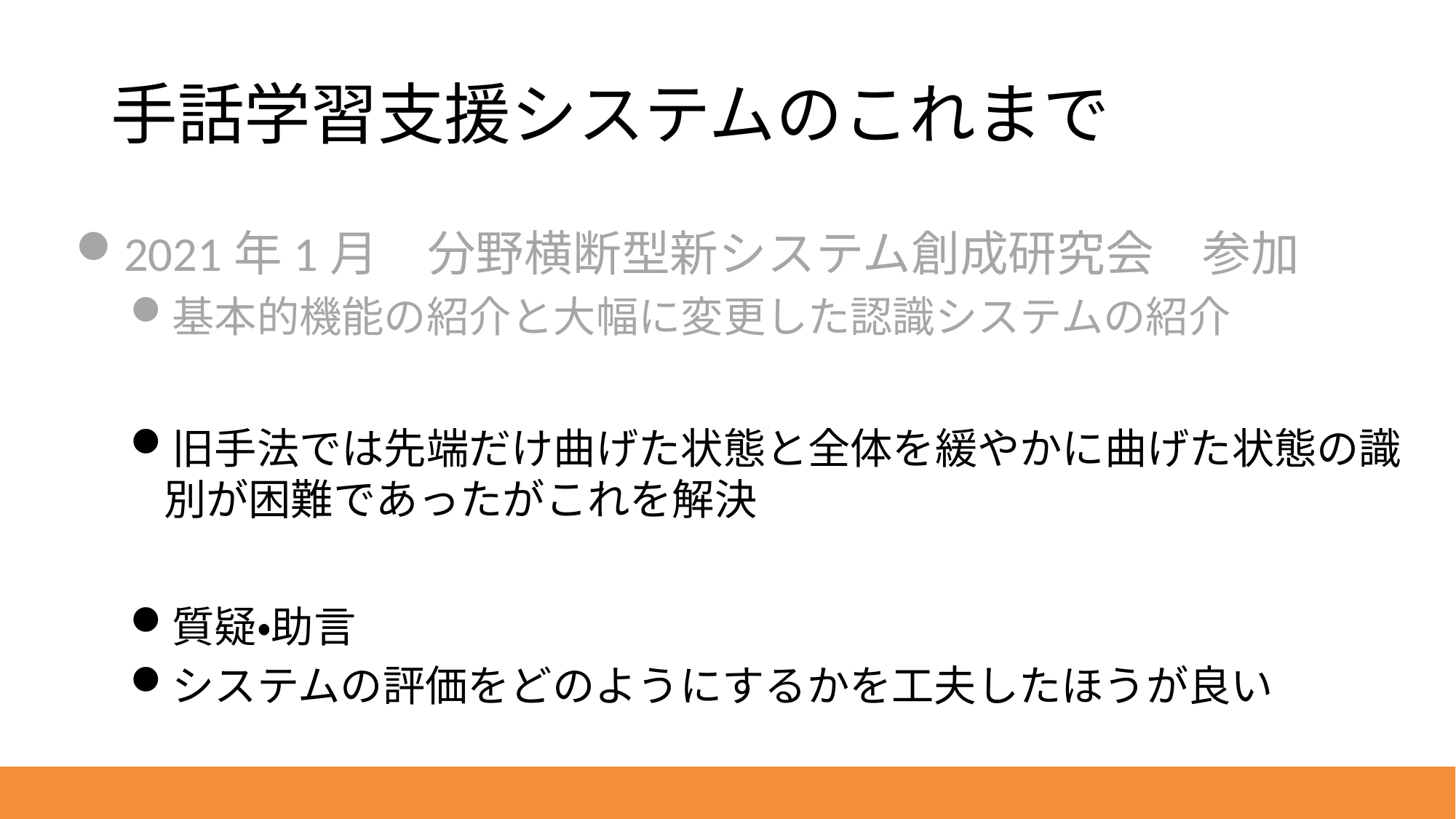

# 手話学習支援システムのこれまで
2021年1月　分野横断型新システム創成研究会　参加
基本的機能の紹介と大幅に変更した認識システムの紹介

旧手法では先端だけ曲げた状態と全体を緩やかに曲げた状態の識別が困難であったがこれを解決

質疑・助言
システムの評価をどのようにするかを工夫したほうが良い